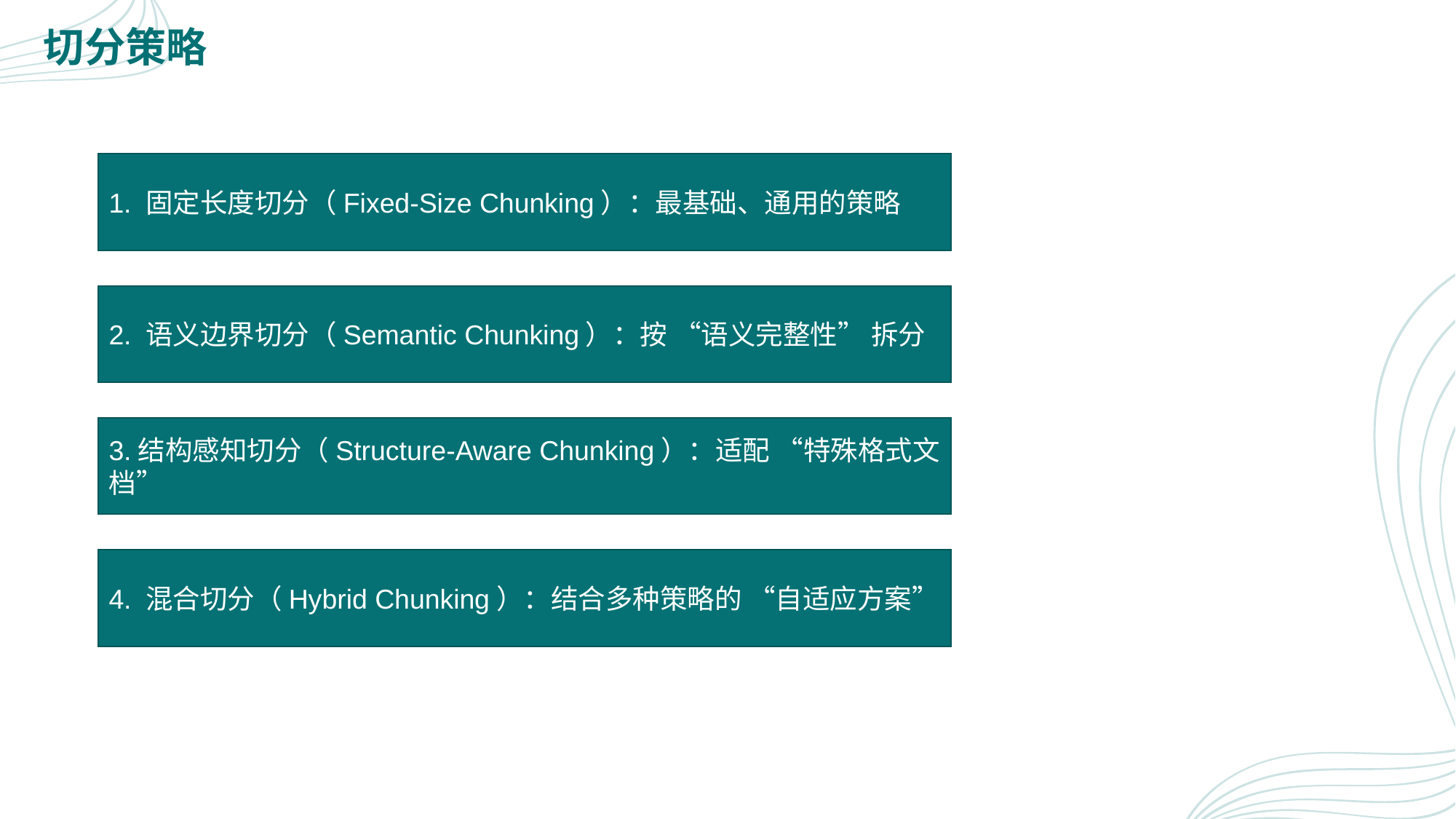

切分策略
1. 固定长度切分（Fixed-Size Chunking）：最基础、通用的策略
2. 语义边界切分（Semantic Chunking）：按 “语义完整性” 拆分
3.结构感知切分（Structure-Aware Chunking）：适配 “特殊格式文档”
4. 混合切分（Hybrid Chunking）：结合多种策略的 “自适应方案”